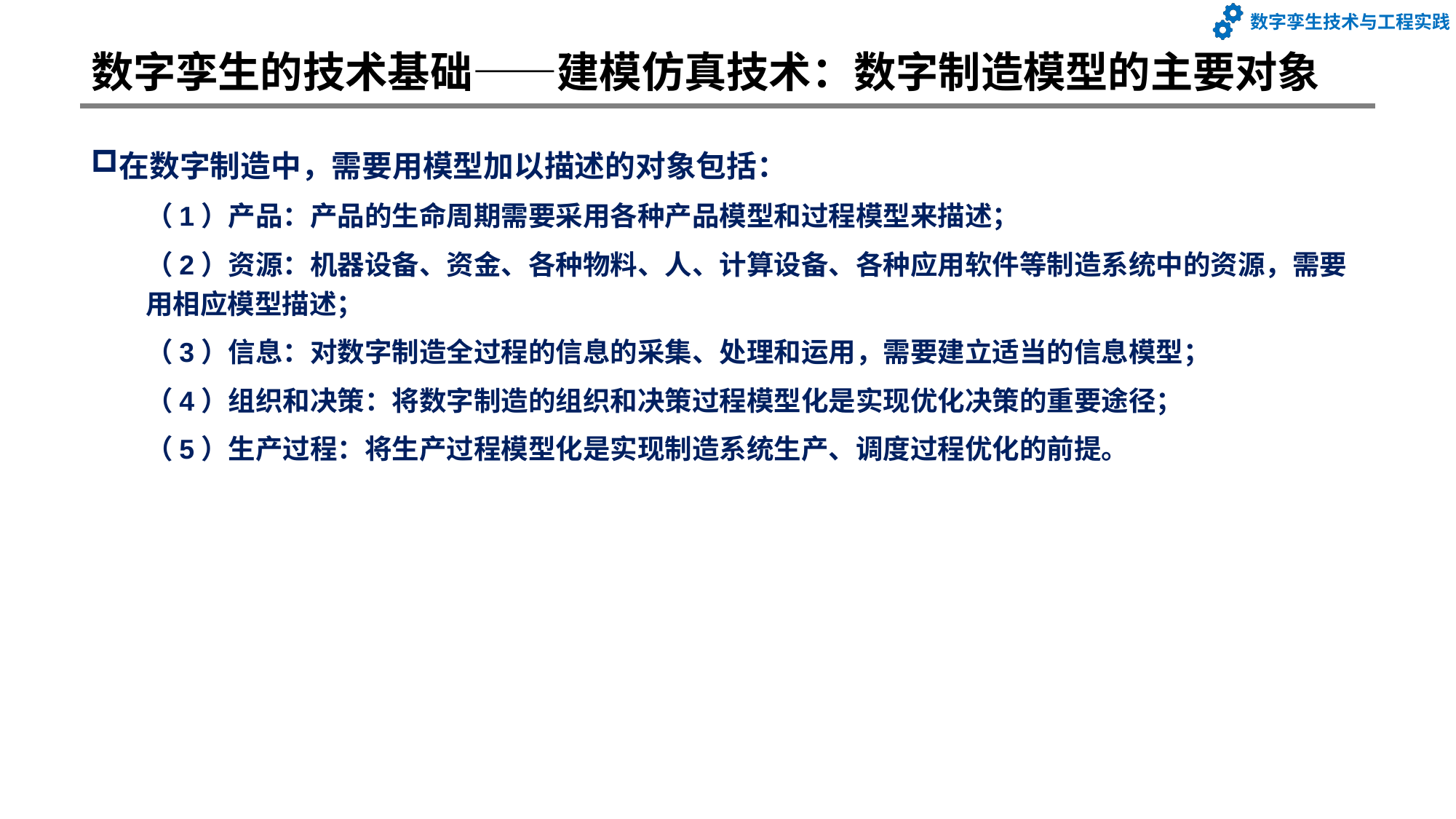

# 数字孪生的技术基础——建模仿真技术：数字制造模型的主要对象
在数字制造中，需要用模型加以描述的对象包括：
（1）产品：产品的生命周期需要采用各种产品模型和过程模型来描述；
（2）资源：机器设备、资金、各种物料、人、计算设备、各种应用软件等制造系统中的资源，需要用相应模型描述；
（3）信息：对数字制造全过程的信息的采集、处理和运用，需要建立适当的信息模型；
（4）组织和决策：将数字制造的组织和决策过程模型化是实现优化决策的重要途径；
（5）生产过程：将生产过程模型化是实现制造系统生产、调度过程优化的前提。
8